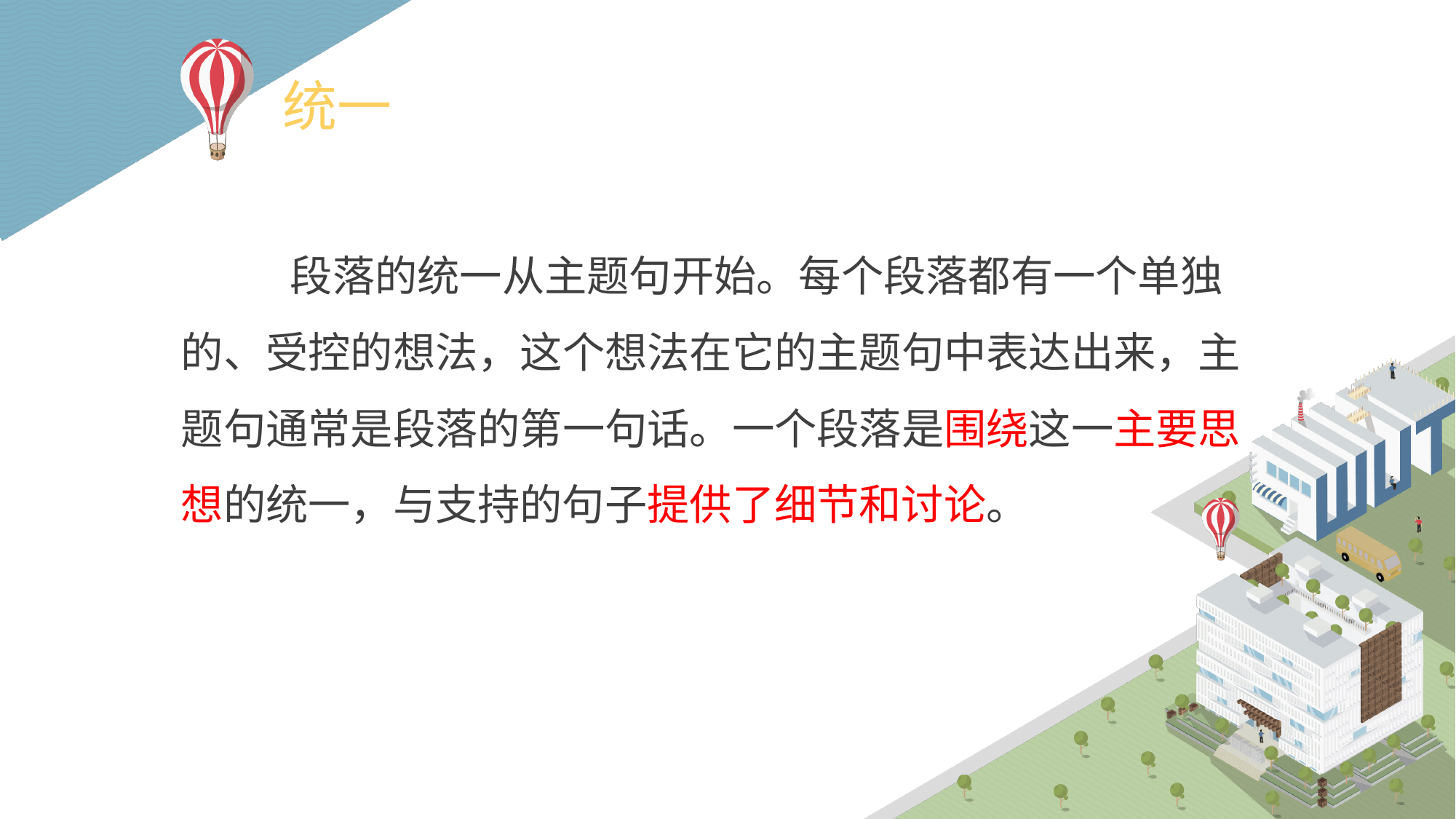

# 统一
	段落的统一从主题句开始。每个段落都有一个单独的、受控的想法，这个想法在它的主题句中表达出来，主题句通常是段落的第一句话。一个段落是围绕这一主要思想的统一，与支持的句子提供了细节和讨论。